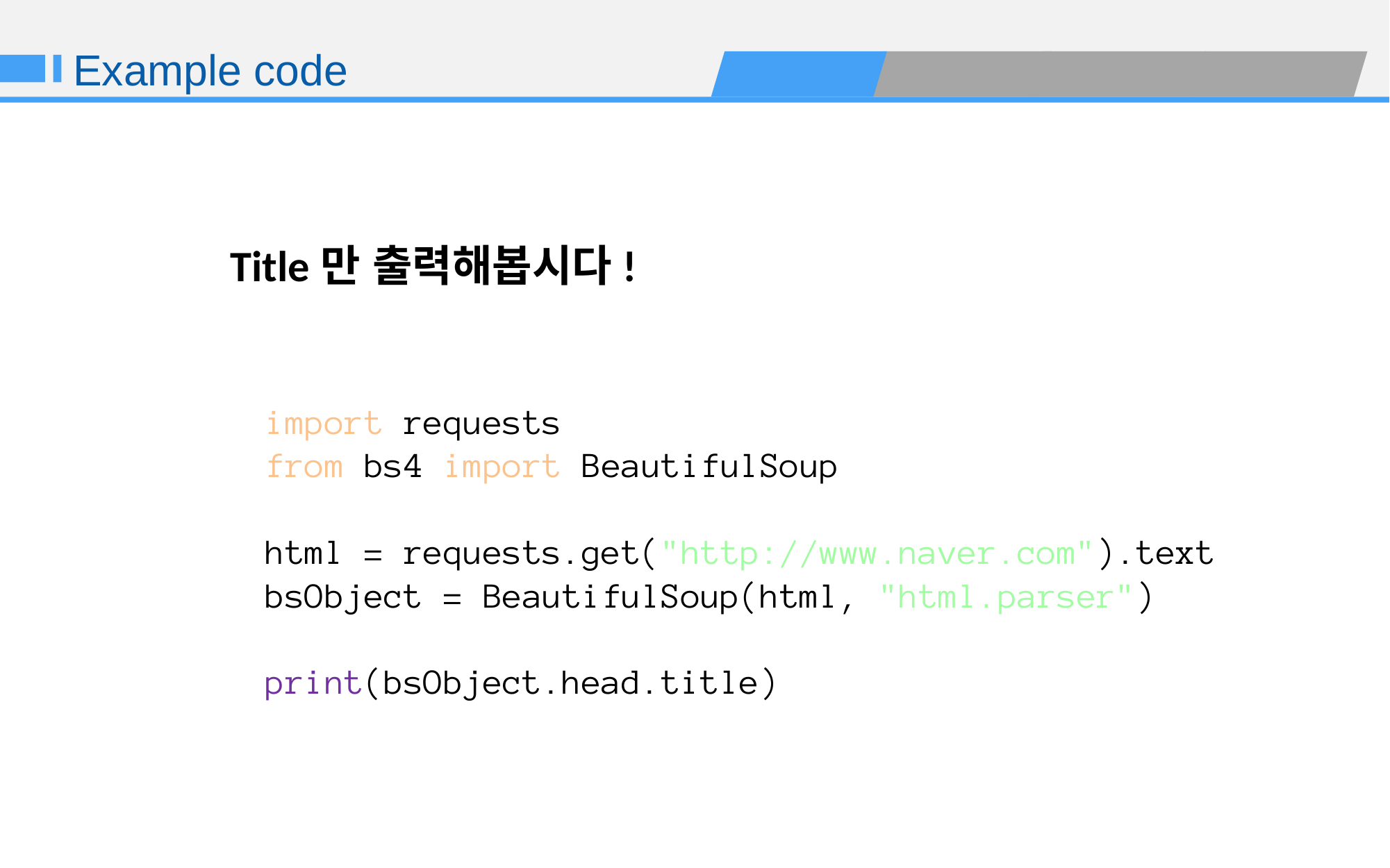

Example code

Title만 출력해봅시다!
import requests
from bs4 import BeautifulSoup
html = requests.get("http://www.naver.com").text
bsObject = BeautifulSoup(html, "html.parser")
print(bsObject.head.title)